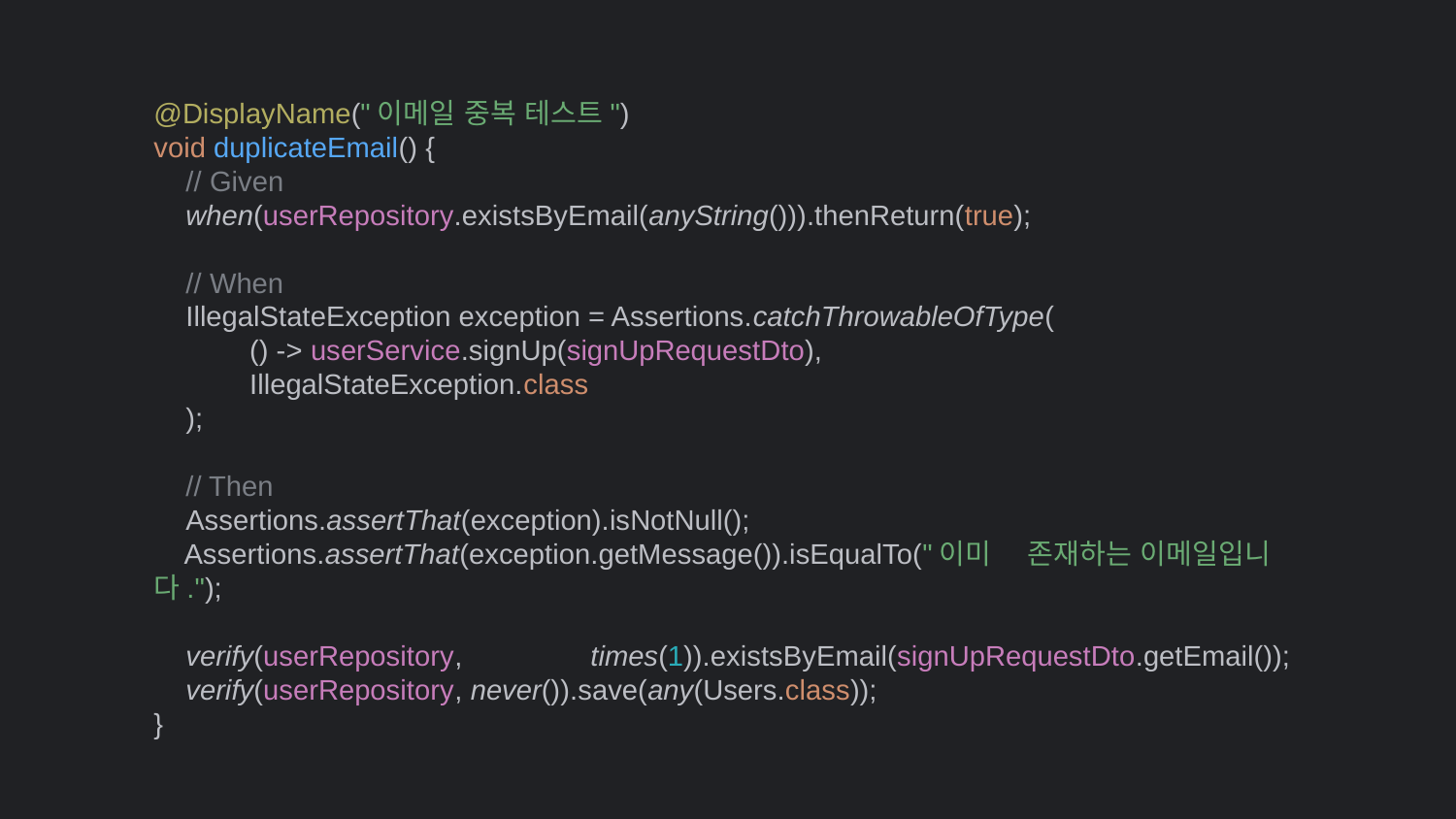

@DisplayName("이메일 중복 테스트")
void duplicateEmail() {
    // Given
    when(userRepository.existsByEmail(anyString())).thenReturn(true);
    // When
    IllegalStateException exception = Assertions.catchThrowableOfType(
            () -> userService.signUp(signUpRequestDto),
            IllegalStateException.class
    );
    // Then
    Assertions.assertThat(exception).isNotNull();
    Assertions.assertThat(exception.getMessage()).isEqualTo("이미 	존재하는 이메일입니다.");
    verify(userRepository, 	times(1)).existsByEmail(signUpRequestDto.getEmail());
    verify(userRepository, never()).save(any(Users.class));
}